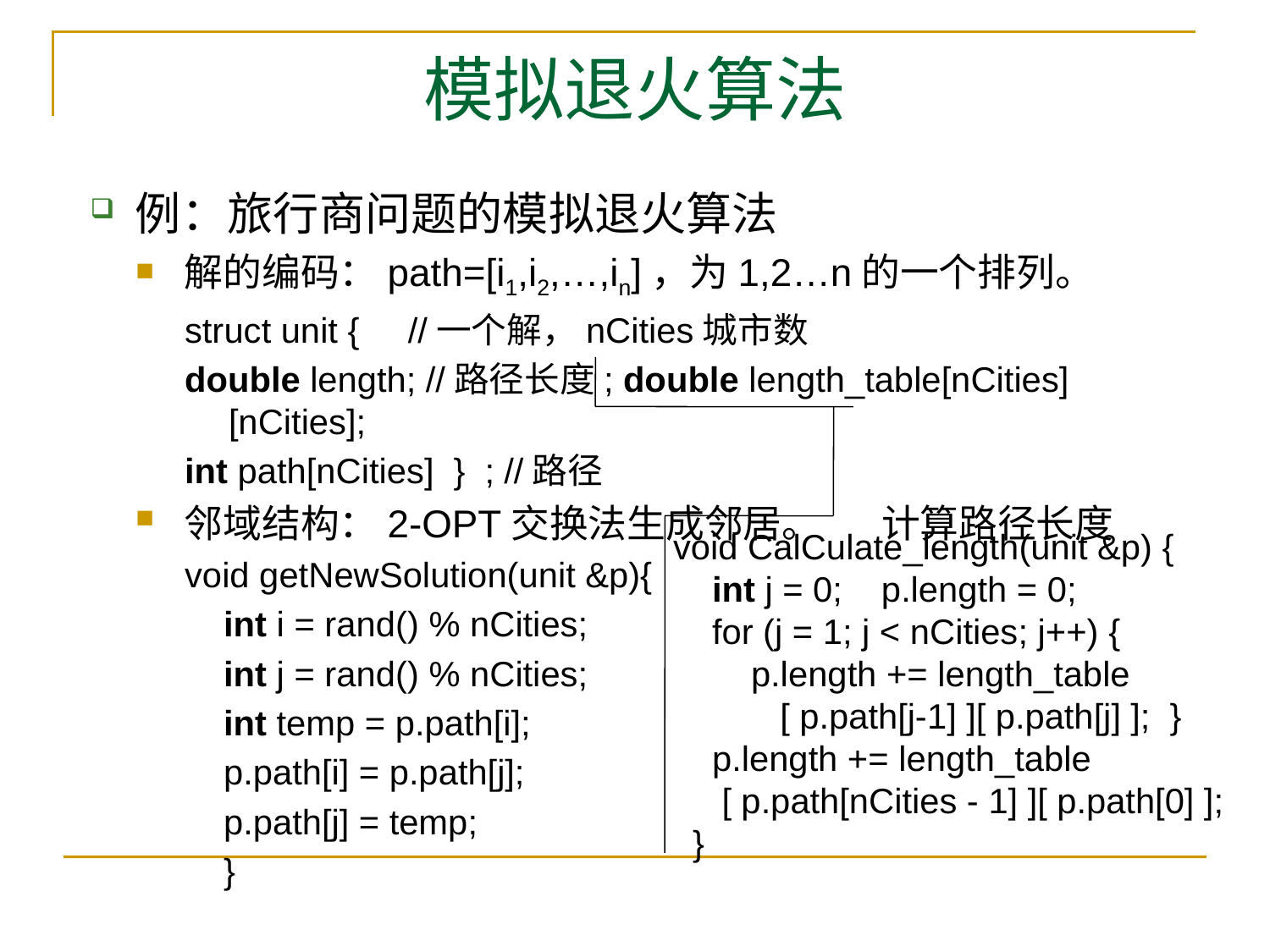

# 模拟退火算法
例：旅行商问题的模拟退火算法
解的编码：path=[i1,i2,…,in]，为1,2…n的一个排列。
struct unit {     //一个解，nCities城市数
double length; //路径长度; double length_table[nCities][nCities];
int path[nCities]  }  ; //路径
邻域结构：2-OPT交换法生成邻居。       计算路径长度
void getNewSolution(unit &p){
    int i = rand() % nCities;
    int j = rand() % nCities;
    int temp = p.path[i];
    p.path[i] = p.path[j];
    p.path[j] = temp;
    }

void CalCulate_length(unit &p) {
    int j = 0;    p.length = 0;
    for (j = 1; j < nCities; j++) {
        p.length += length_table
           [ p.path[j-1] ][ p.path[j] ];  }
    p.length += length_table
     [ p.path[nCities - 1] ][ p.path[0] ];
  }